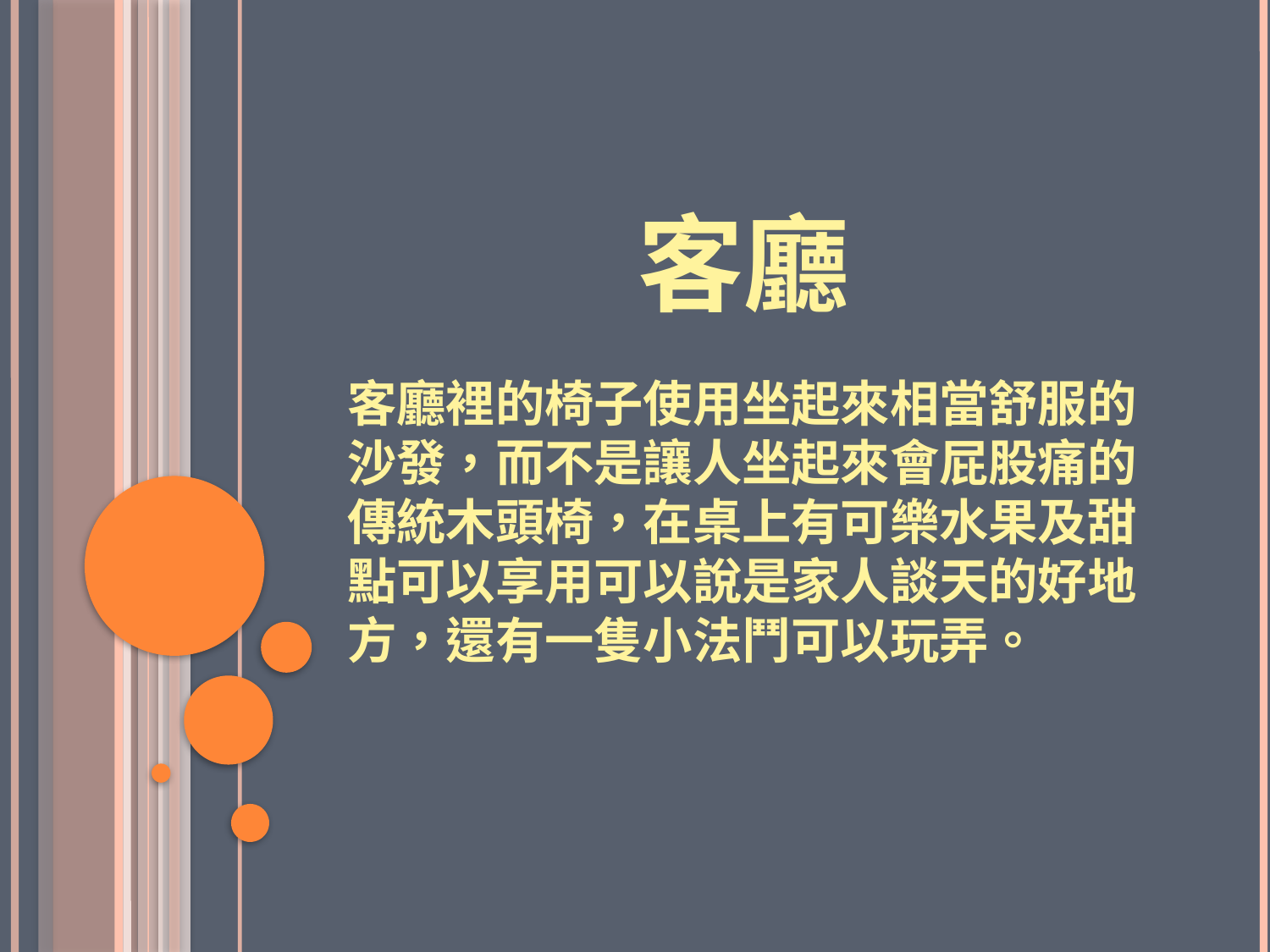

# 客廳
客廳裡的椅子使用坐起來相當舒服的沙發，而不是讓人坐起來會屁股痛的傳統木頭椅，在桌上有可樂水果及甜點可以享用可以說是家人談天的好地方，還有一隻小法鬥可以玩弄。